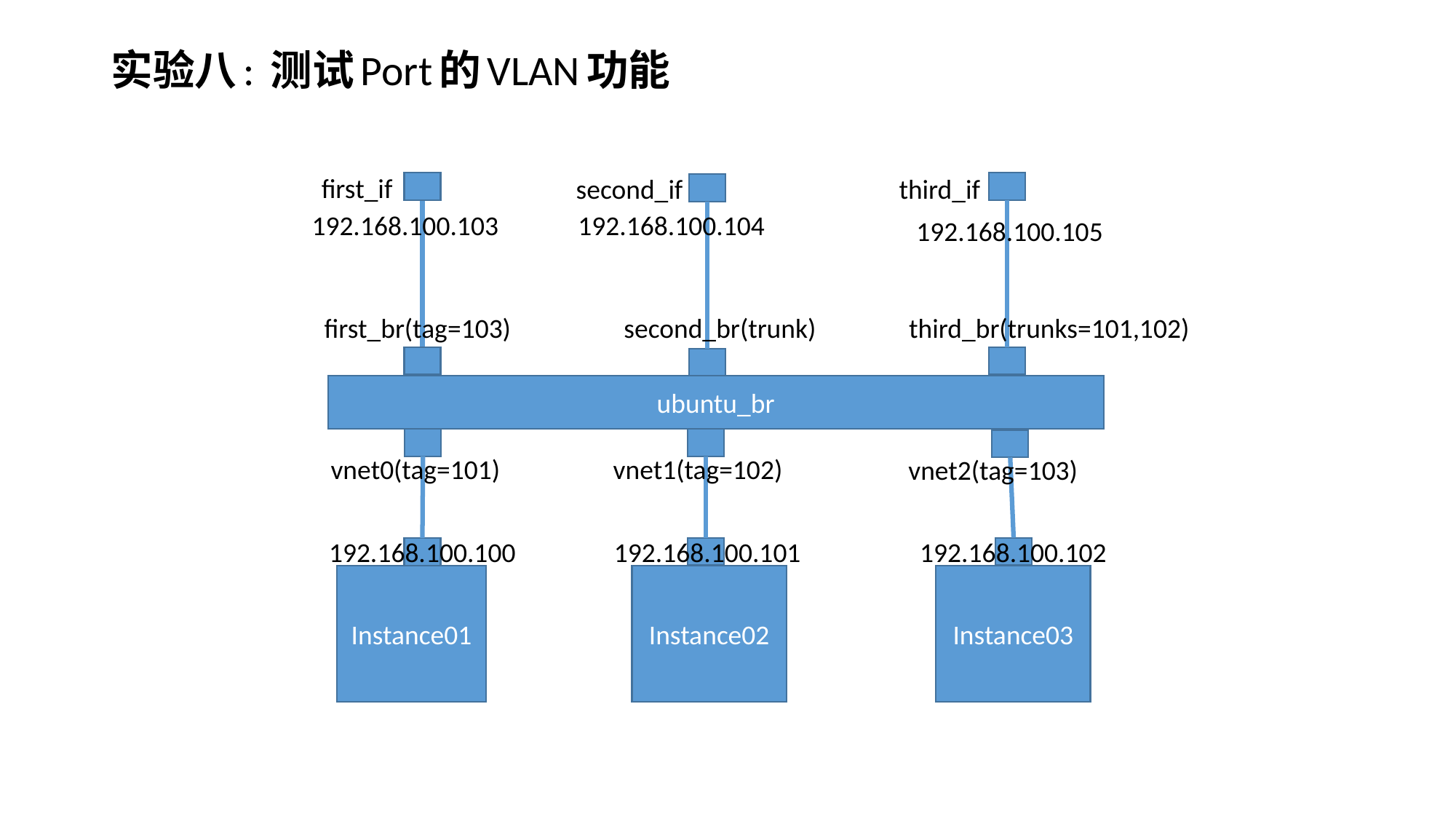

# 实验八: 测试Port的VLAN功能
first_if
second_if
third_if

192.168.100.103
192.168.100.104
192.168.100.105
second_br(trunk)
third_br(trunks=101,102)
first_br(tag=103)

ubuntu_br

vnet0(tag=101)
vnet1(tag=102)
vnet2(tag=103)
192.168.100.100
192.168.100.101
192.168.100.102

Instance01
Instance02
Instance03